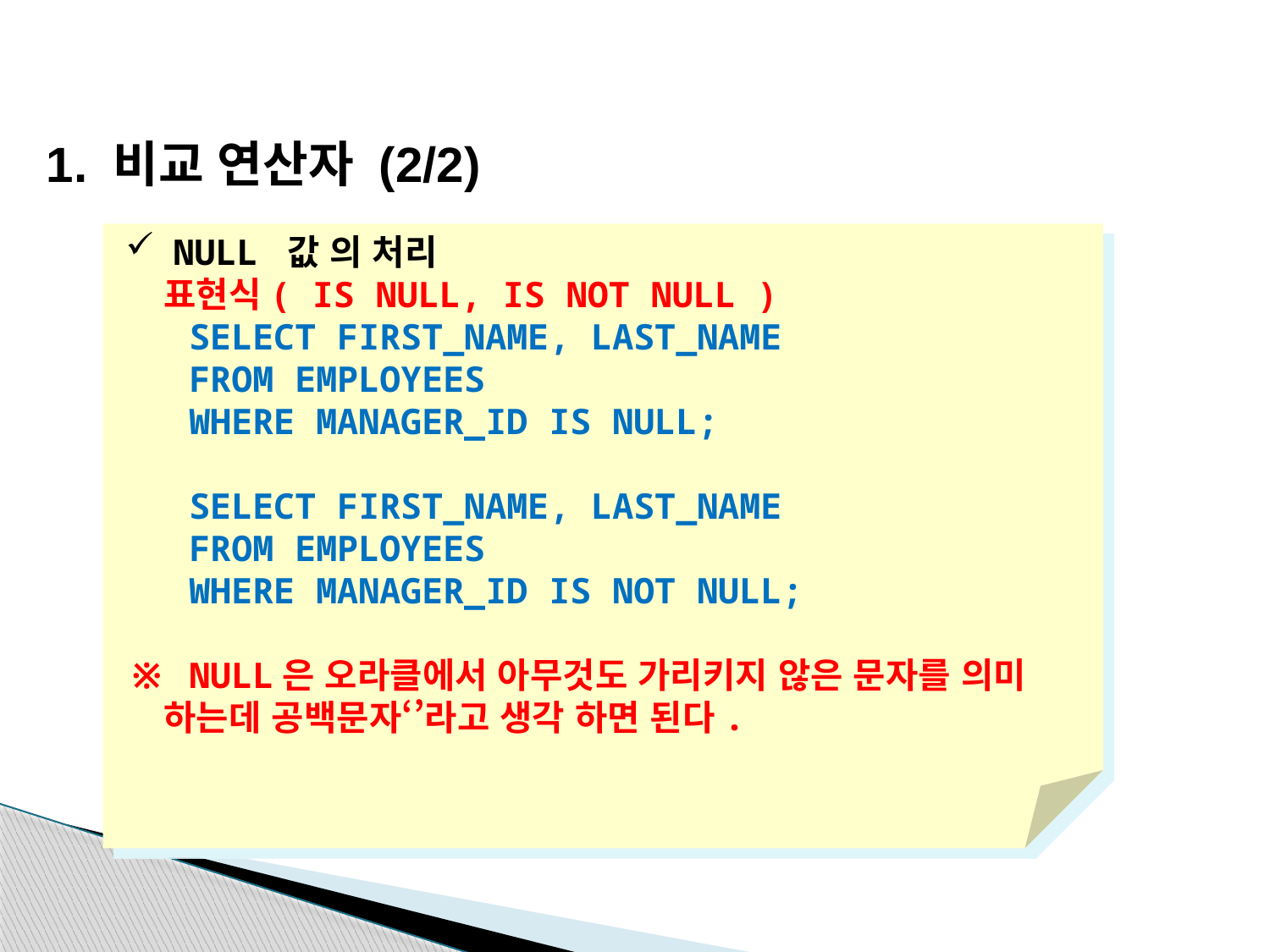

1. 비교 연산자 (2/2)
NULL 값 의 처리
   표현식( IS NULL, IS NOT NULL )
   SELECT FIRST_NAME, LAST_NAME
   FROM EMPLOYEES
   WHERE MANAGER_ID IS NULL;

   SELECT FIRST_NAME, LAST_NAME
   FROM EMPLOYEES
   WHERE MANAGER_ID IS NOT NULL;

※ NULL은 오라클에서 아무것도 가리키지 않은 문자를 의미
   하는데 공백문자‘’라고 생각 하면 된다.